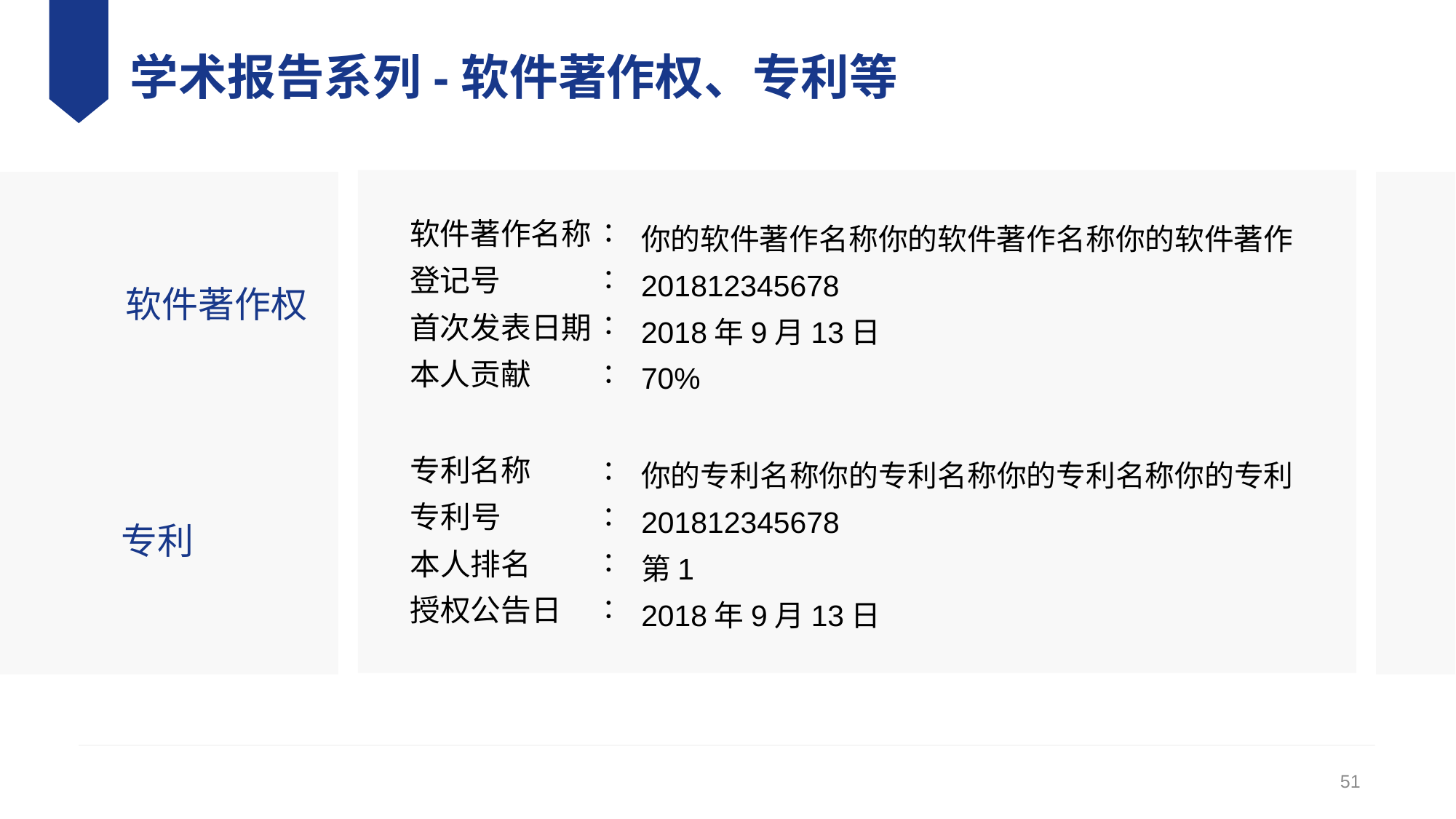

# 学术报告系列-软件著作权、专利等

你的软件著作名称你的软件著作名称你的软件著作
201812345678
2018年9月13日
70%
：
软件著作名称
登记号
首次发表日期
本人贡献

：
软件著作权
：

：
你的专利名称你的专利名称你的专利名称你的专利
201812345678
第1
2018年9月13日
专利名称
专利号
本人排名
授权公告日
：
：
专利
：
：
51